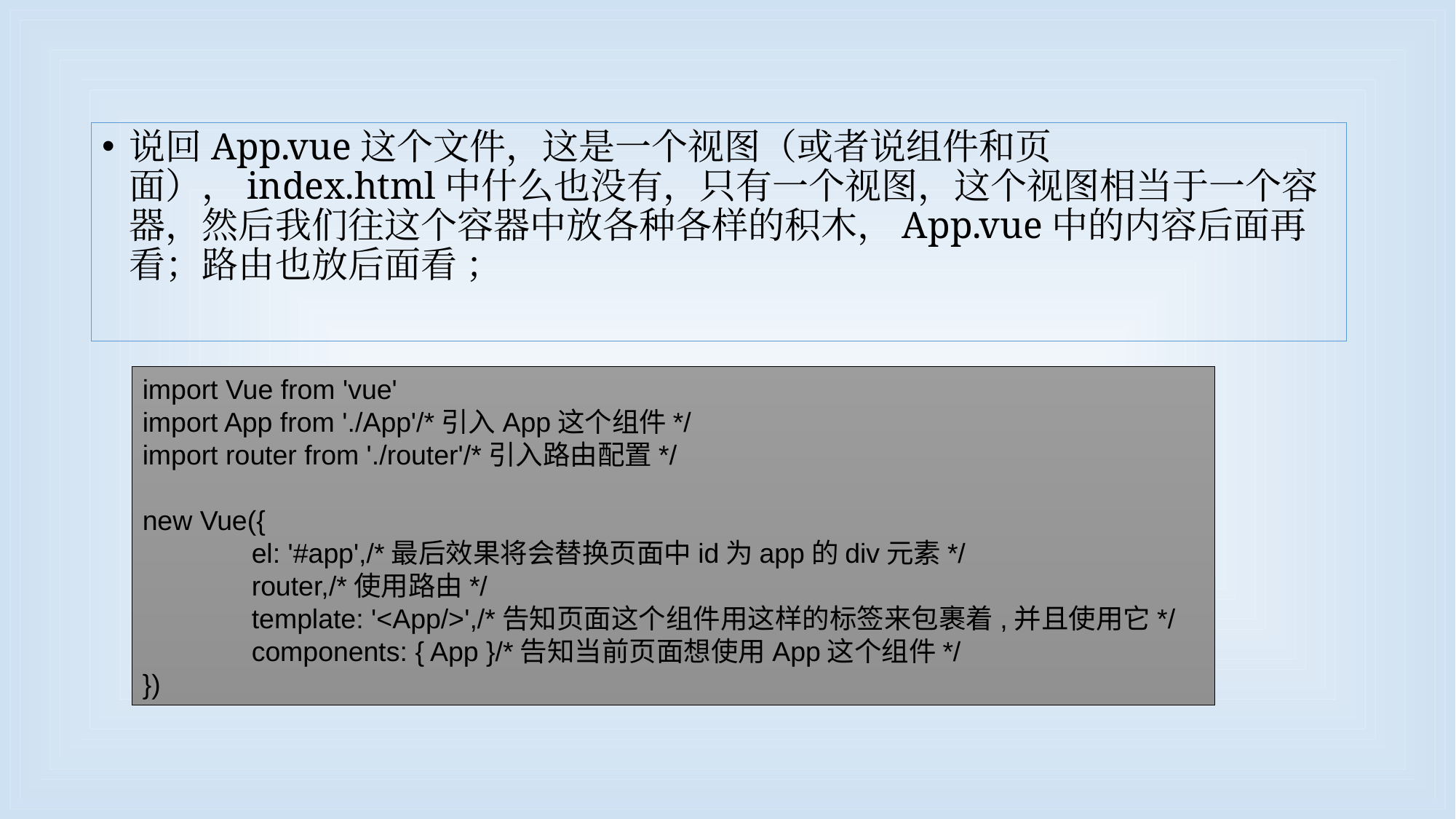

#
说回App.vue这个文件，这是一个视图（或者说组件和页面），index.html中什么也没有，只有一个视图，这个视图相当于一个容器，然后我们往这个容器中放各种各样的积木，App.vue中的内容后面再看；路由也放后面看 ；
import Vue from 'vue'
import App from './App'/*引入App这个组件*/
import router from './router'/*引入路由配置*/

new Vue({
	el: '#app',/*最后效果将会替换页面中id为app的div元素*/
	router,/*使用路由*/
	template: '<App/>',/*告知页面这个组件用这样的标签来包裹着,并且使用它*/
	components: { App }/*告知当前页面想使用App这个组件*/
})